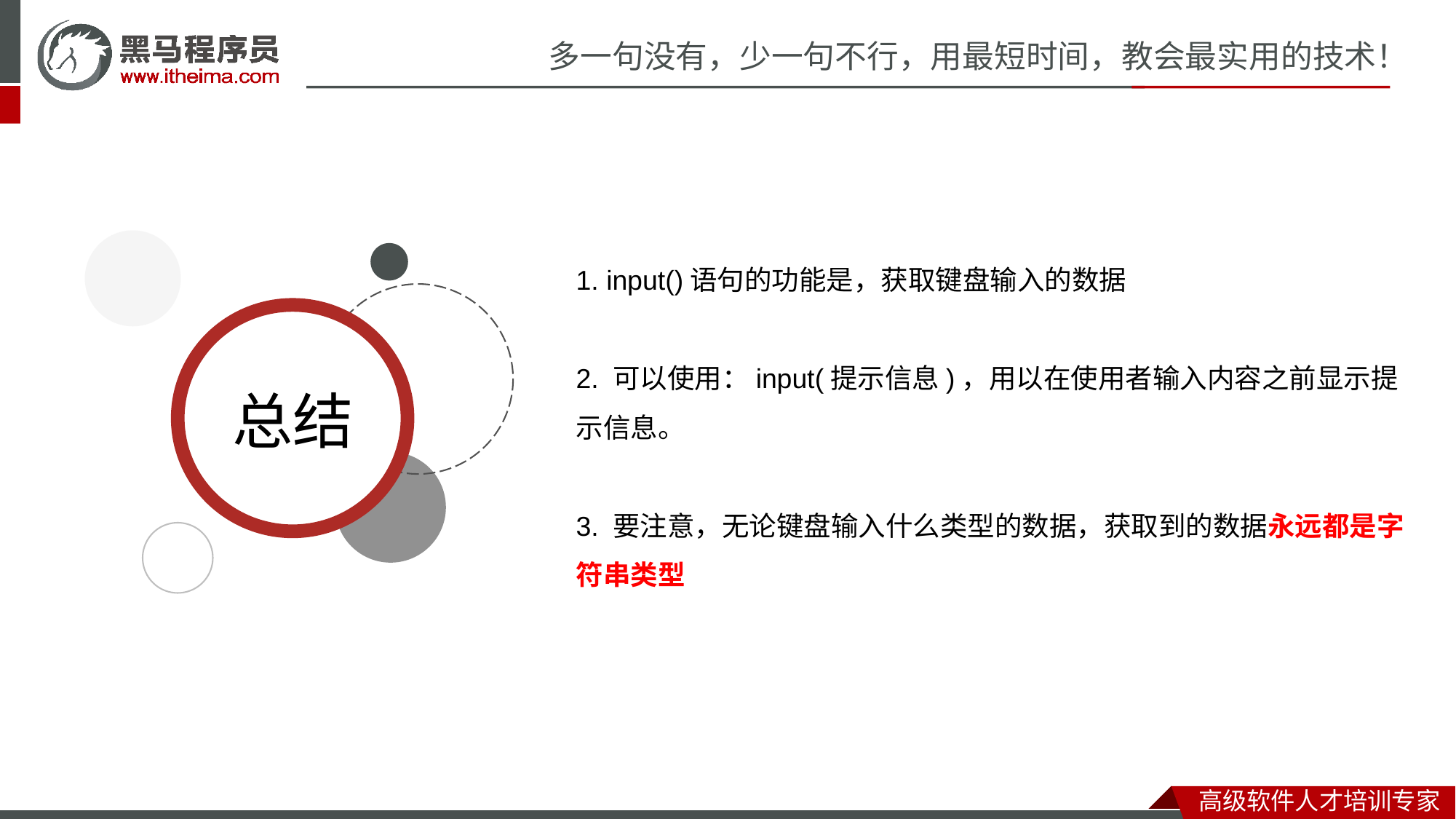

1. input()语句的功能是，获取键盘输入的数据

2. 可以使用：input(提示信息)，用以在使用者输入内容之前显示提示信息。

3. 要注意，无论键盘输入什么类型的数据，获取到的数据永远都是字符串类型